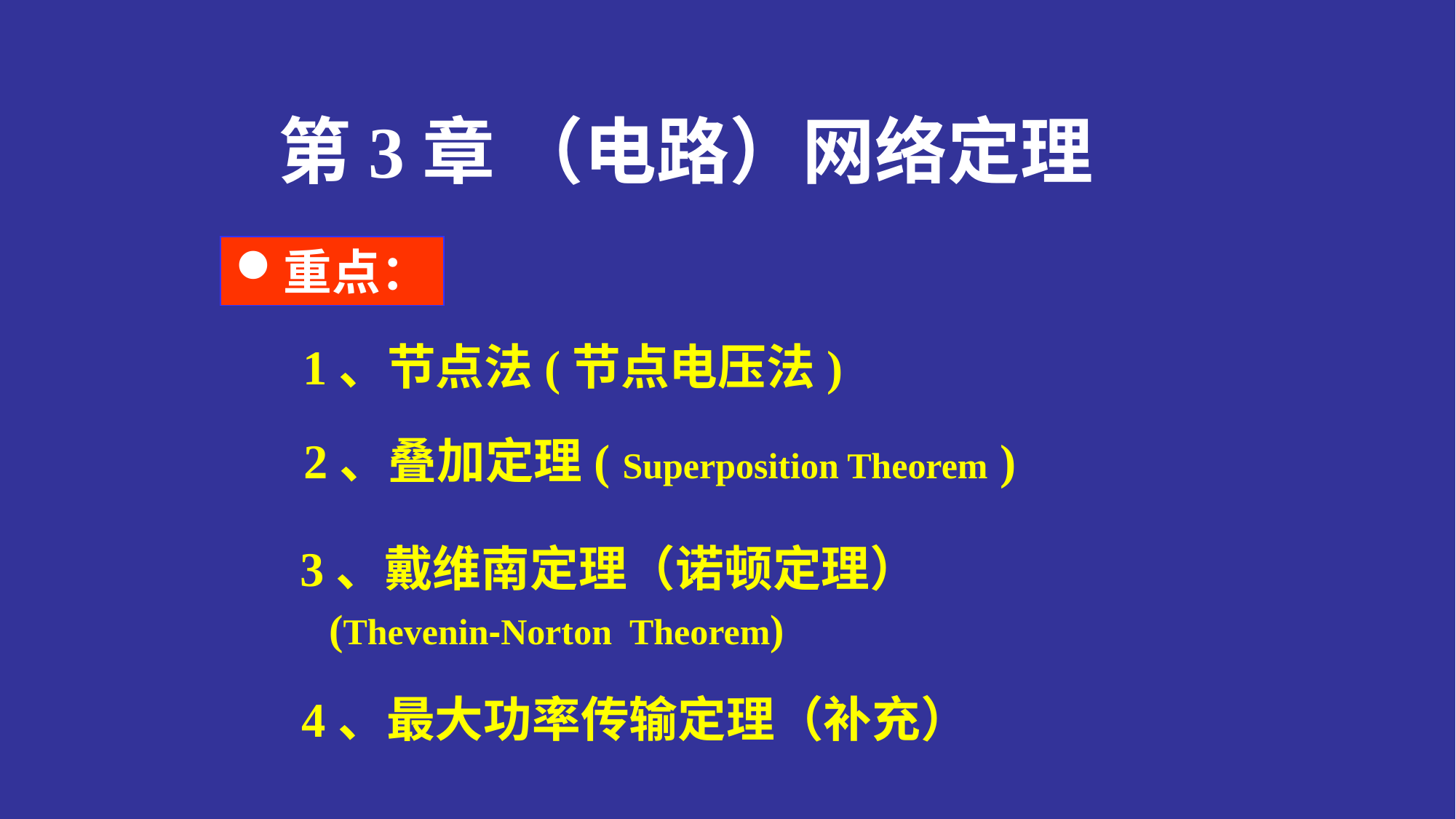

第3章 （电路）网络定理
重点：
1、节点法(节点电压法)
2、叠加定理( Superposition Theorem )
3、戴维南定理（诺顿定理）
 (Thevenin-Norton  Theorem)
4、最大功率传输定理（补充）